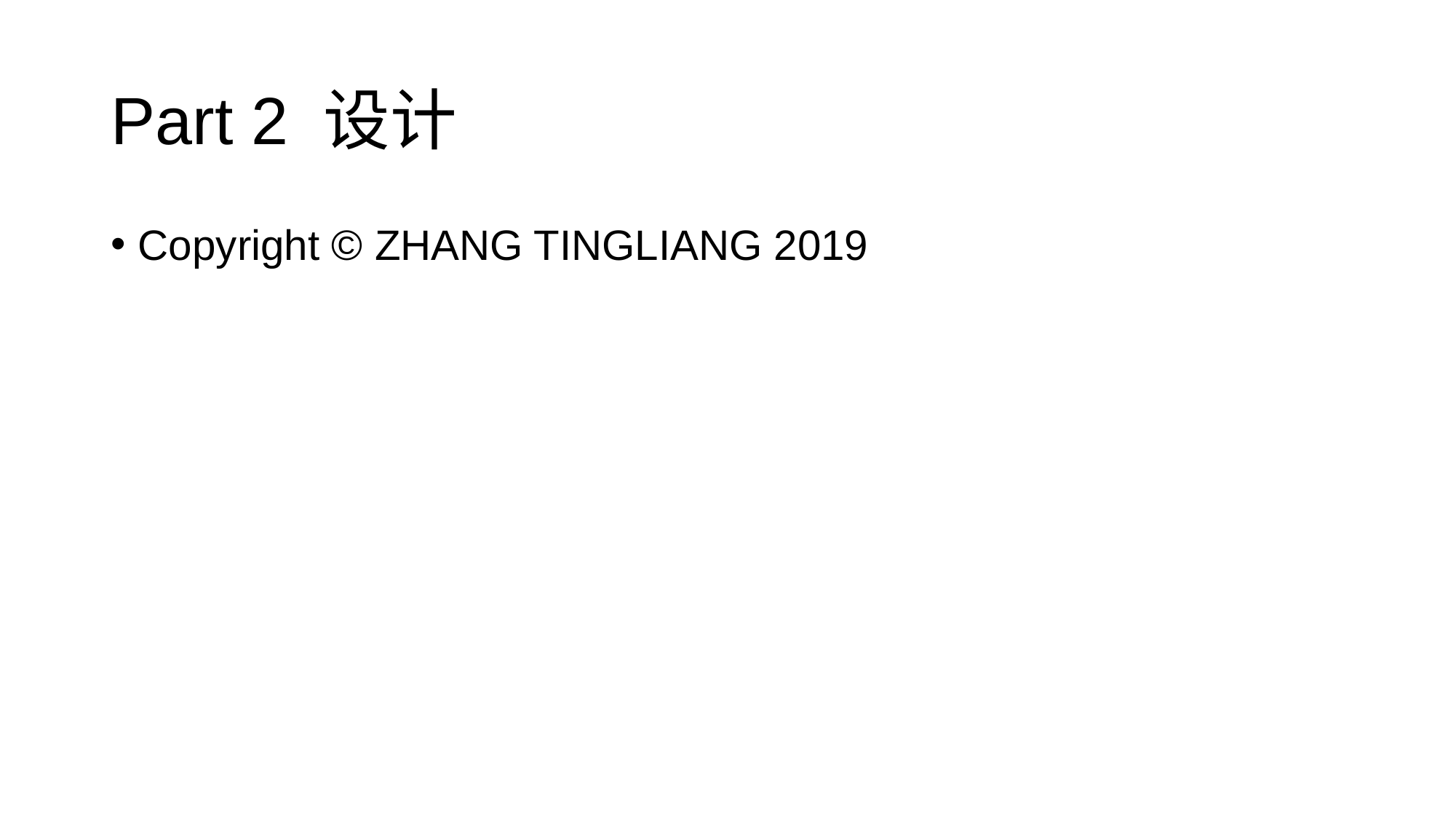

# Part 2 设计
Copyright © ZHANG TINGLIANG 2019